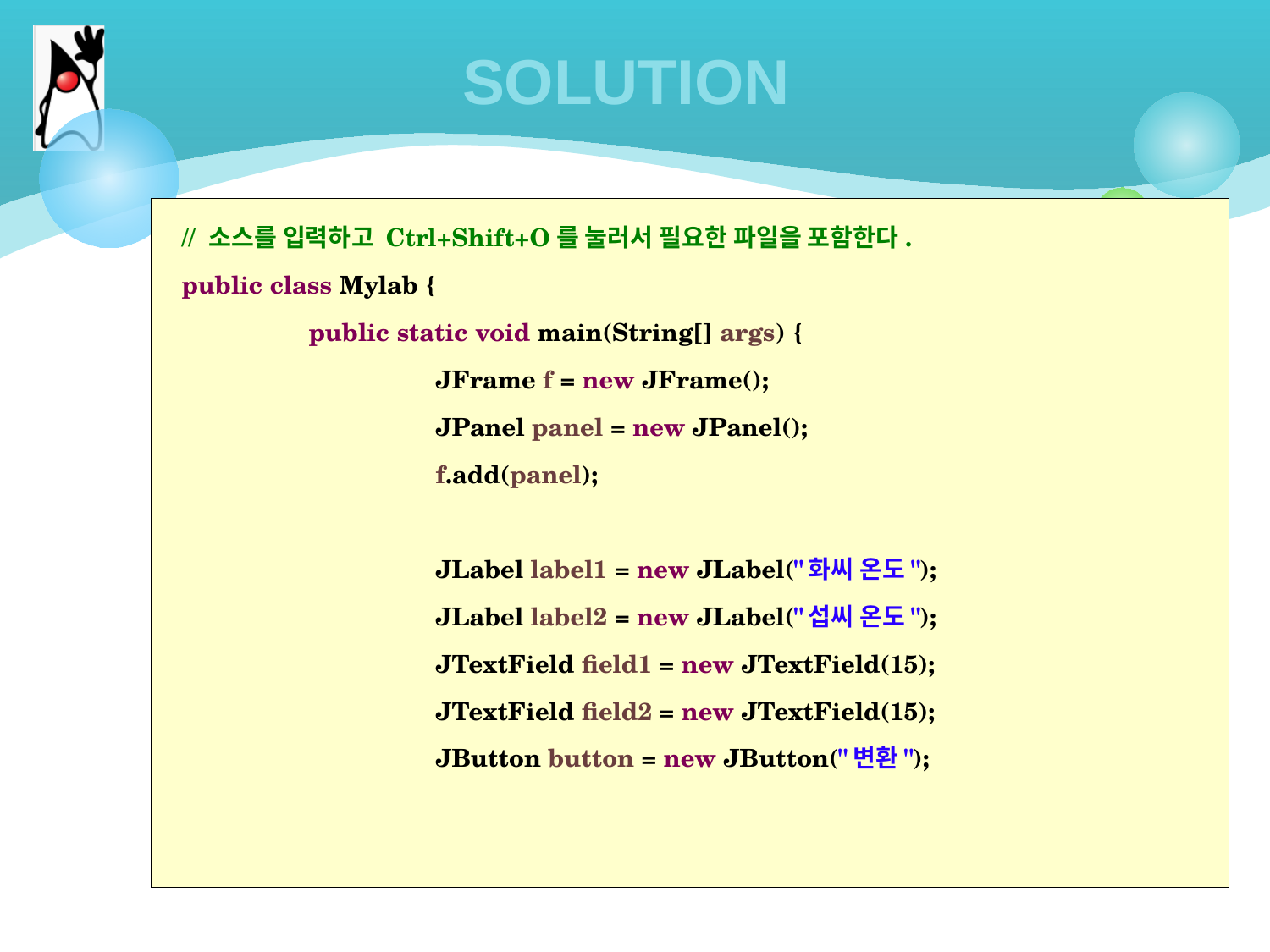

# SOLUTION
// 소스를 입력하고 Ctrl+Shift+O를 눌러서 필요한 파일을 포함한다.
public class Mylab {
	public static void main(String[] args) {
		JFrame f = new JFrame();
		JPanel panel = new JPanel();
		f.add(panel);

		JLabel label1 = new JLabel("화씨 온도");
		JLabel label2 = new JLabel("섭씨 온도");
		JTextField field1 = new JTextField(15);
		JTextField field2 = new JTextField(15);
		JButton button = new JButton("변환");